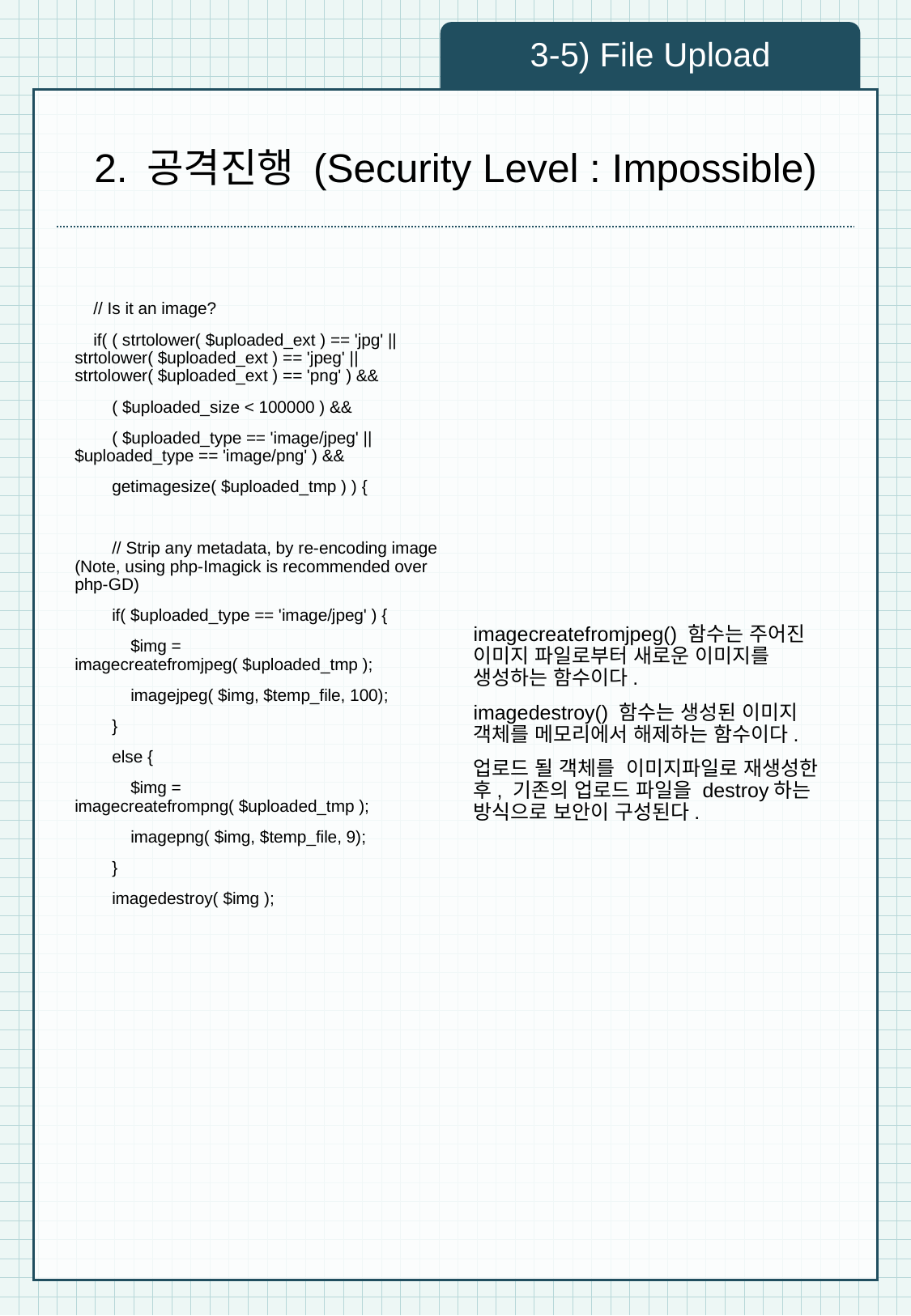

3-5) File Upload

# 2. 공격진행 (Security Level : Impossible)

    // Is it an image?
    if( ( strtolower( $uploaded_ext ) == 'jpg' || strtolower( $uploaded_ext ) == 'jpeg' || strtolower( $uploaded_ext ) == 'png' ) &&
        ( $uploaded_size < 100000 ) &&
        ( $uploaded_type == 'image/jpeg' || $uploaded_type == 'image/png' ) &&
        getimagesize( $uploaded_tmp ) ) {

        // Strip any metadata, by re-encoding image (Note, using php-Imagick is recommended over php-GD)
        if( $uploaded_type == 'image/jpeg' ) {
            $img = imagecreatefromjpeg( $uploaded_tmp );
            imagejpeg( $img, $temp_file, 100);
        }
        else {
            $img = imagecreatefrompng( $uploaded_tmp );
            imagepng( $img, $temp_file, 9);
        }
        imagedestroy( $img );

imagecreatefromjpeg() 함수는 주어진 이미지 파일로부터 새로운 이미지를 생성하는 함수이다.
imagedestroy() 함수는 생성된 이미지 객체를 메모리에서 해제하는 함수이다.
업로드 될 객체를  이미지파일로 재생성한 후, 기존의 업로드 파일을 destroy하는 방식으로 보안이 구성된다.